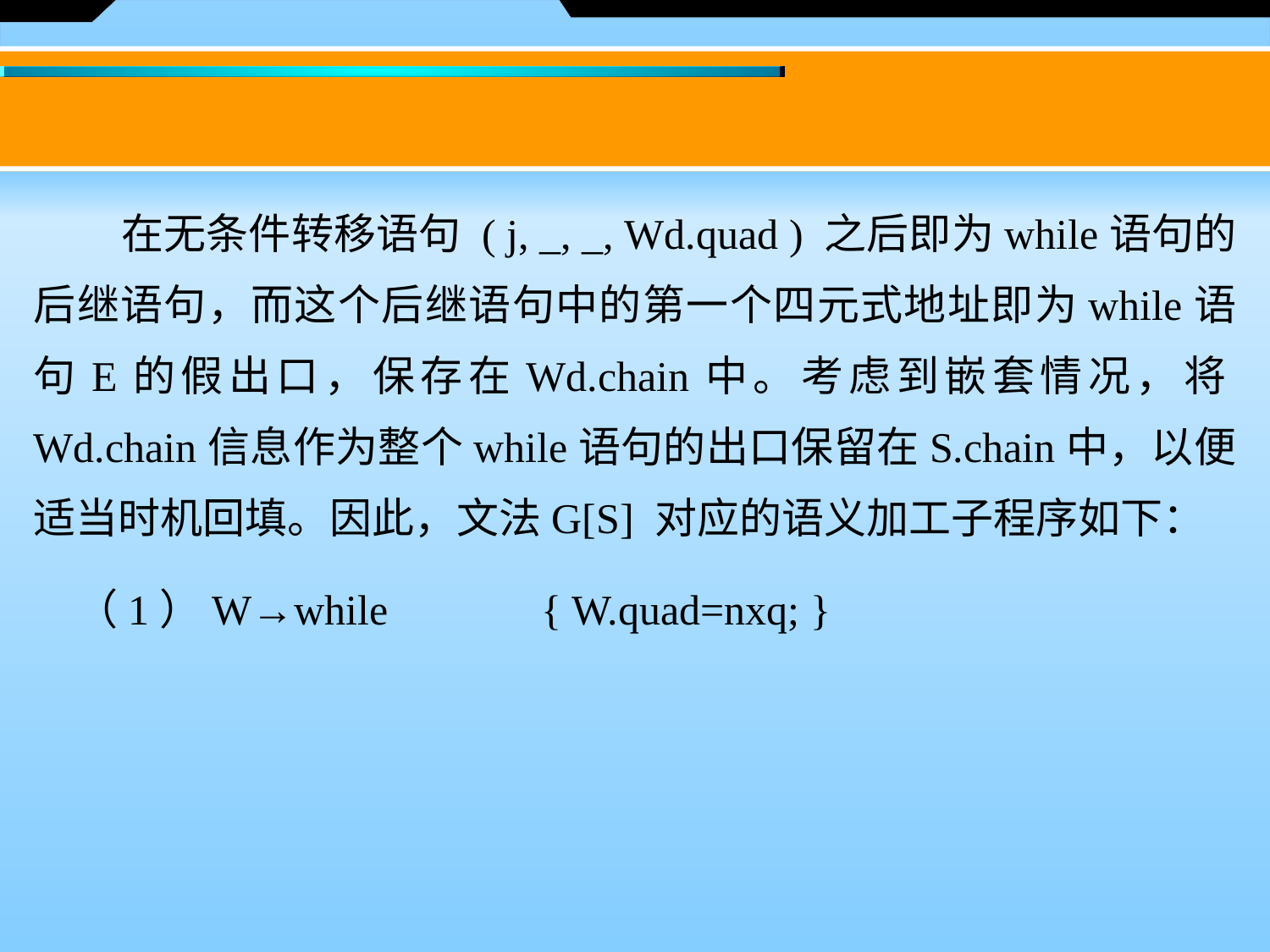

在无条件转移语句 ( j, _, _, Wd.quad ) 之后即为while语句的后继语句，而这个后继语句中的第一个四元式地址即为while语句E的假出口，保存在Wd.chain中。考虑到嵌套情况，将Wd.chain信息作为整个while语句的出口保留在S.chain中，以便适当时机回填。因此，文法G[S] 对应的语义加工子程序如下：
　（1）W→while       	{ W.quad=nxq; }